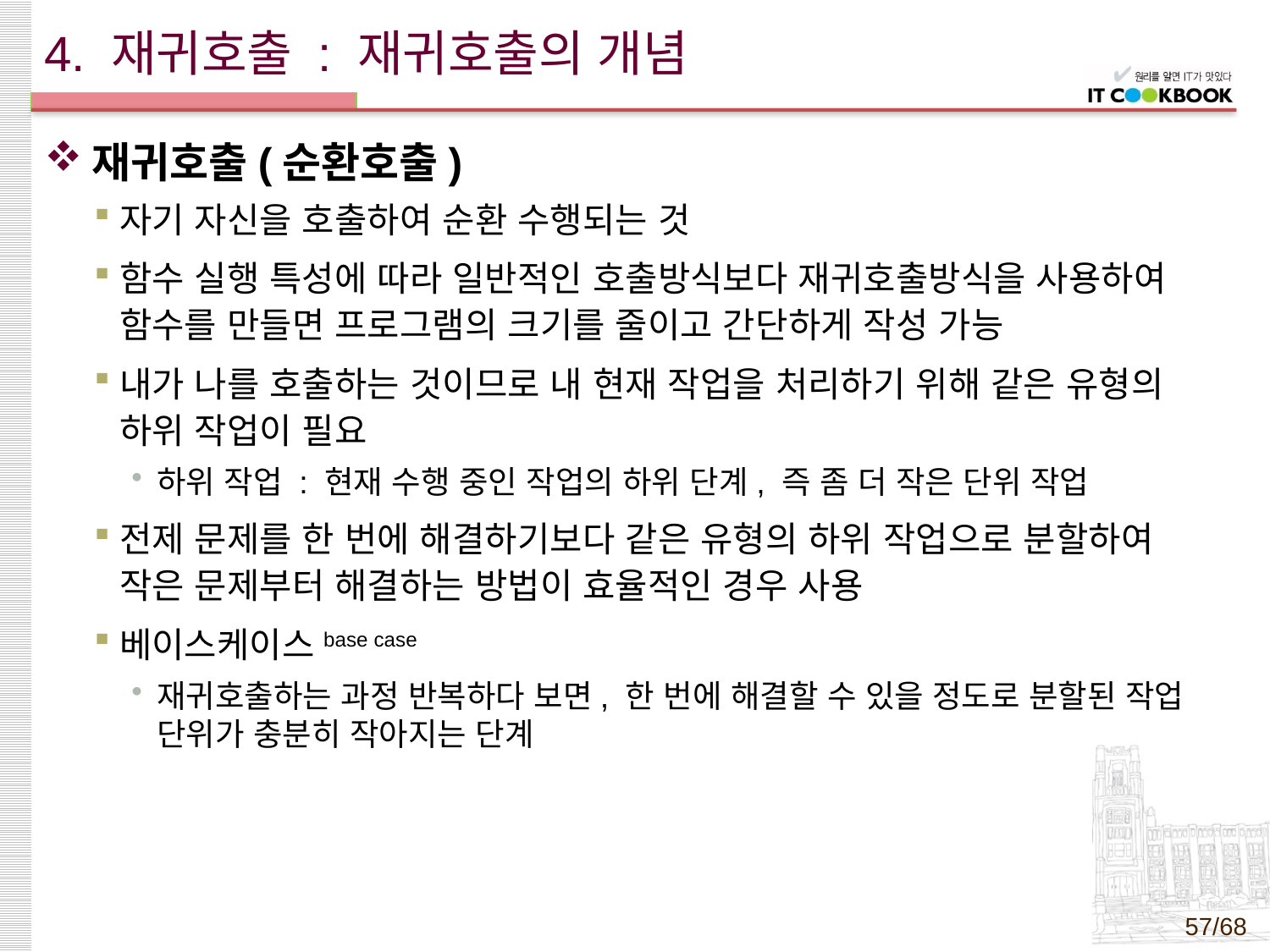

# 4. 재귀호출 : 재귀호출의 개념
재귀호출(순환호출)
자기 자신을 호출하여 순환 수행되는 것
함수 실행 특성에 따라 일반적인 호출방식보다 재귀호출방식을 사용하여 함수를 만들면 프로그램의 크기를 줄이고 간단하게 작성 가능
내가 나를 호출하는 것이므로 내 현재 작업을 처리하기 위해 같은 유형의 하위 작업이 필요
하위 작업 : 현재 수행 중인 작업의 하위 단계, 즉 좀 더 작은 단위 작업
전제 문제를 한 번에 해결하기보다 같은 유형의 하위 작업으로 분할하여 작은 문제부터 해결하는 방법이 효율적인 경우 사용
베이스케이스base case
재귀호출하는 과정 반복하다 보면, 한 번에 해결할 수 있을 정도로 분할된 작업 단위가 충분히 작아지는 단계